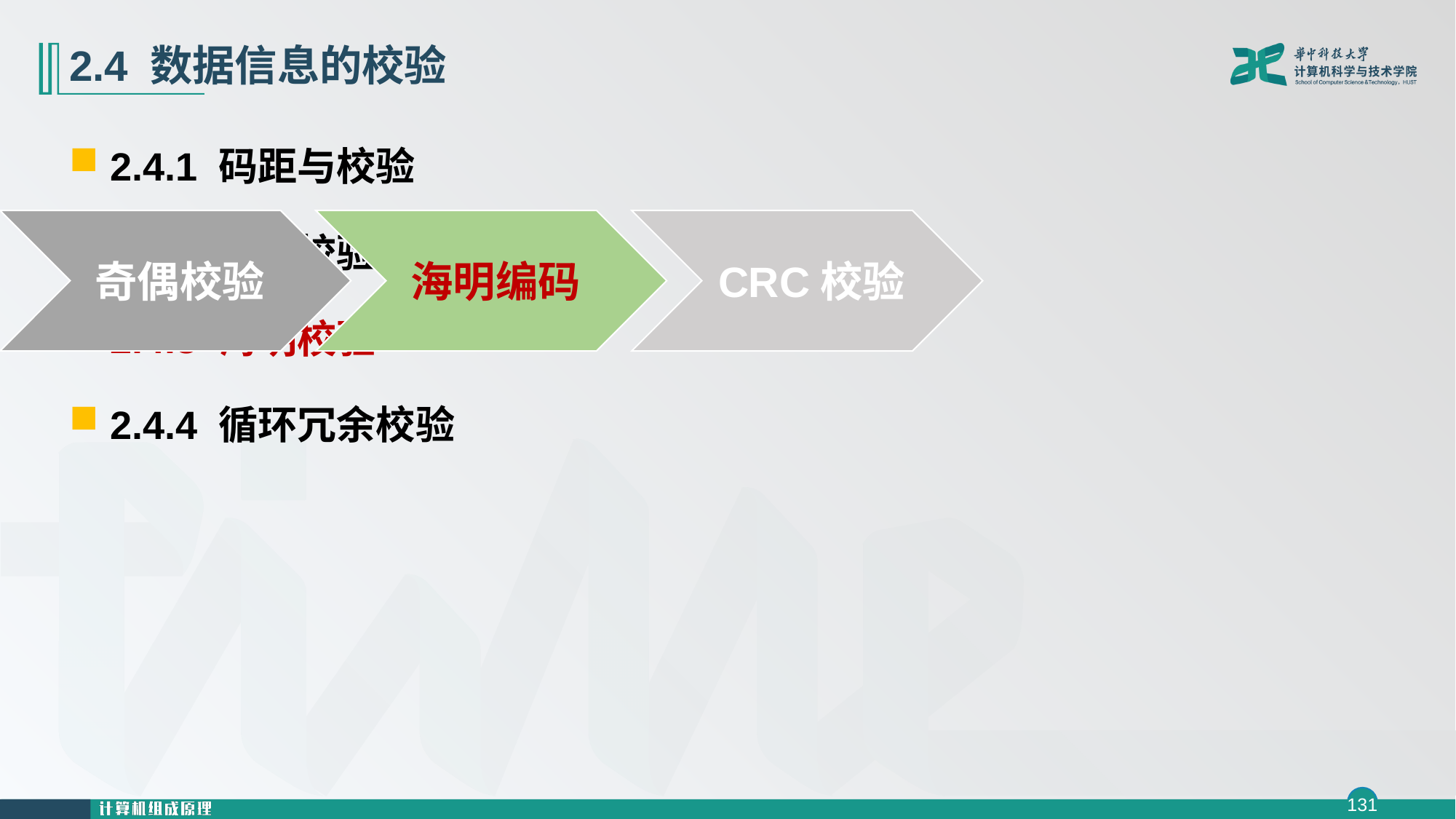

# 2.4 数据信息的校验
2.4.1 码距与校验
2.4.2 奇偶校验
2.4.3 海明校验
2.4.4 循环冗余校验

奇偶校验
海明编码
CRC校验